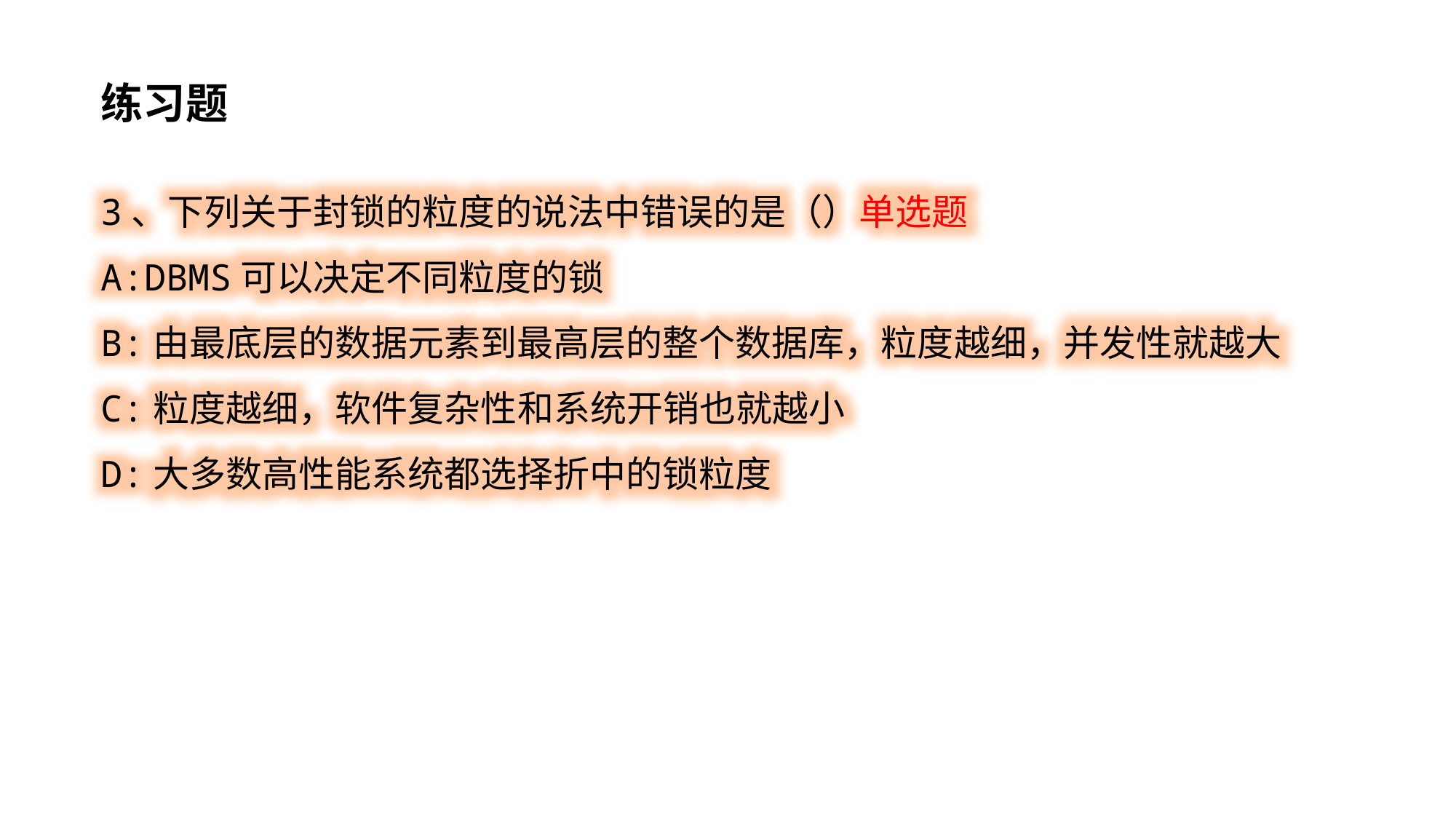

练习题
3、下列关于封锁的粒度的说法中错误的是（）单选题
A:DBMS可以决定不同粒度的锁
B:由最底层的数据元素到最高层的整个数据库，粒度越细，并发性就越大
C:粒度越细，软件复杂性和系统开销也就越小
D:大多数高性能系统都选择折中的锁粒度